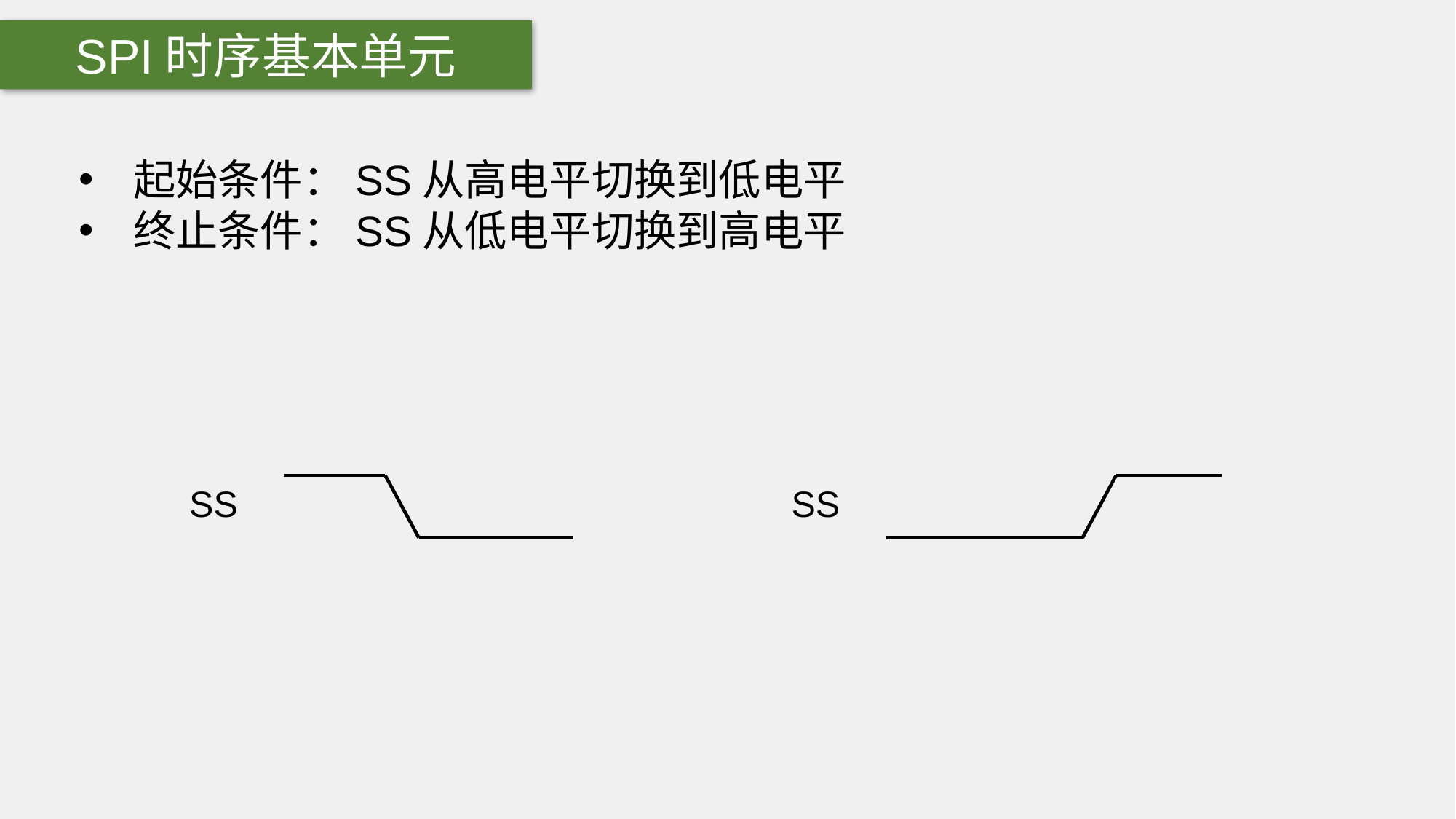

SPI时序基本单元
起始条件：SS从高电平切换到低电平
终止条件：SS从低电平切换到高电平
SS
SS